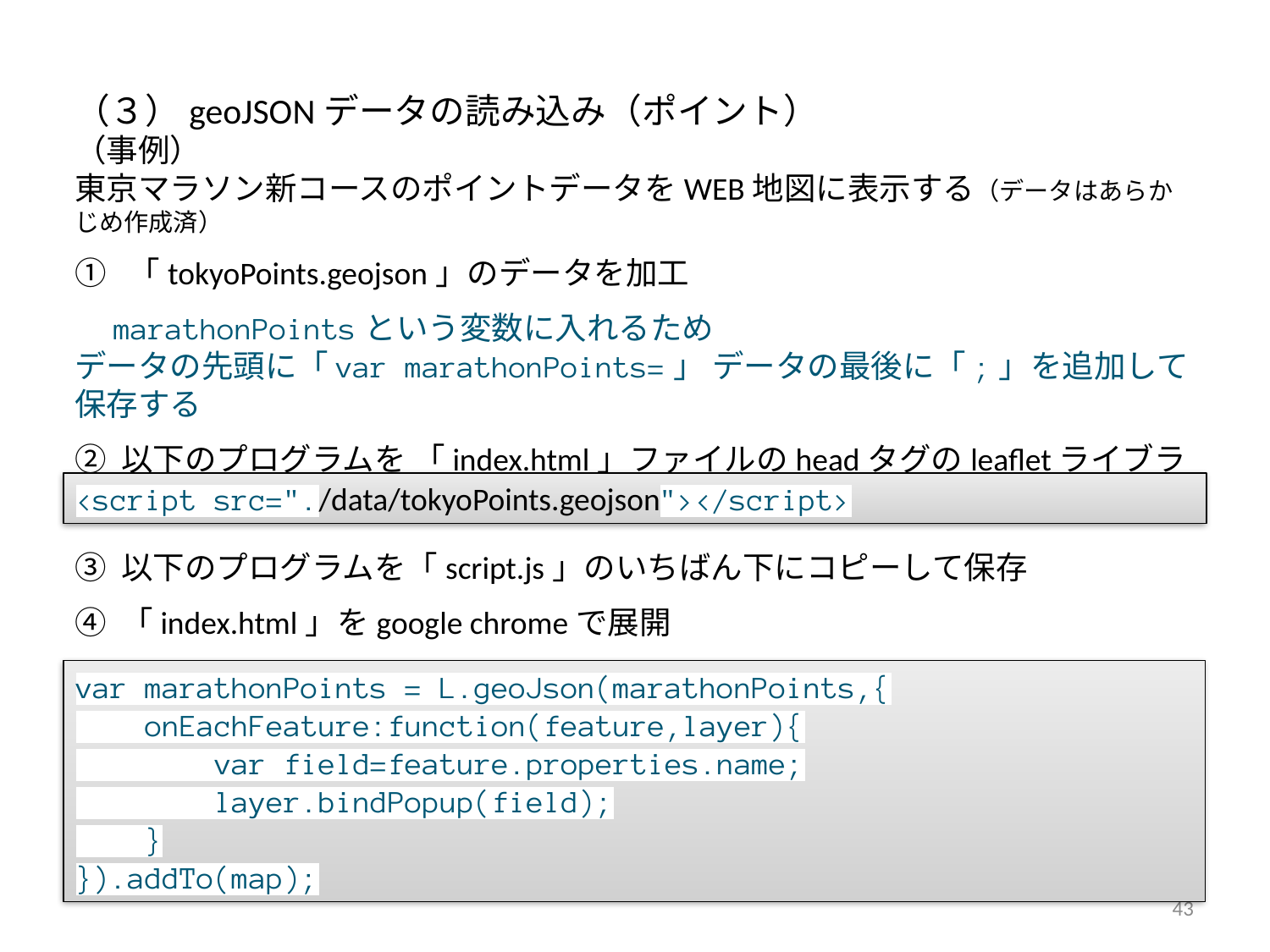

（３）geoJSONデータの読み込み（ポイント）
（事例）
東京マラソン新コースのポイントデータをWEB地図に表示する（データはあらかじめ作成済）

①  「tokyoPoints.geojson」のデータを加工

　marathonPointsという変数に入れるため
データの先頭に「var marathonPoints=」 データの最後に「;」を追加して保存する

② 以下のプログラムを 「index.html」ファイルのheadタグのleafletライブラリの下にコピーして保存
<script src="./data/tokyoPoints.geojson"></script>
③ 以下のプログラムを「script.js」のいちばん下にコピーして保存

④ 「index.html」をgoogle chromeで展開
var marathonPoints = L.geoJson(marathonPoints,{
    onEachFeature:function(feature,layer){
        var field=feature.properties.name;
        layer.bindPopup(field);
    }
}).addTo(map);
43